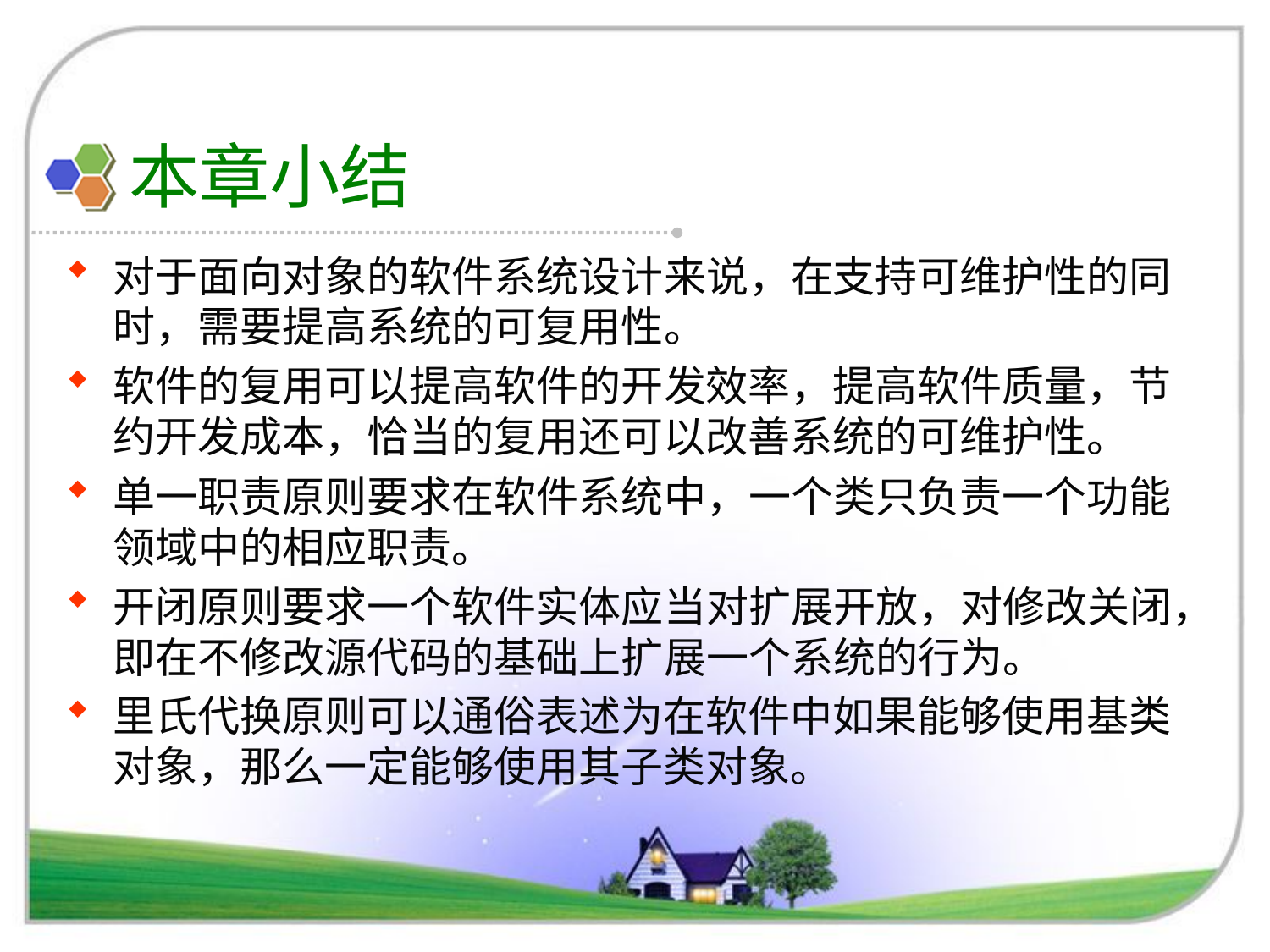

# 本章小结
对于面向对象的软件系统设计来说，在支持可维护性的同时，需要提高系统的可复用性。
软件的复用可以提高软件的开发效率，提高软件质量，节约开发成本，恰当的复用还可以改善系统的可维护性。
单一职责原则要求在软件系统中，一个类只负责一个功能领域中的相应职责。
开闭原则要求一个软件实体应当对扩展开放，对修改关闭，即在不修改源代码的基础上扩展一个系统的行为。
里氏代换原则可以通俗表述为在软件中如果能够使用基类对象，那么一定能够使用其子类对象。